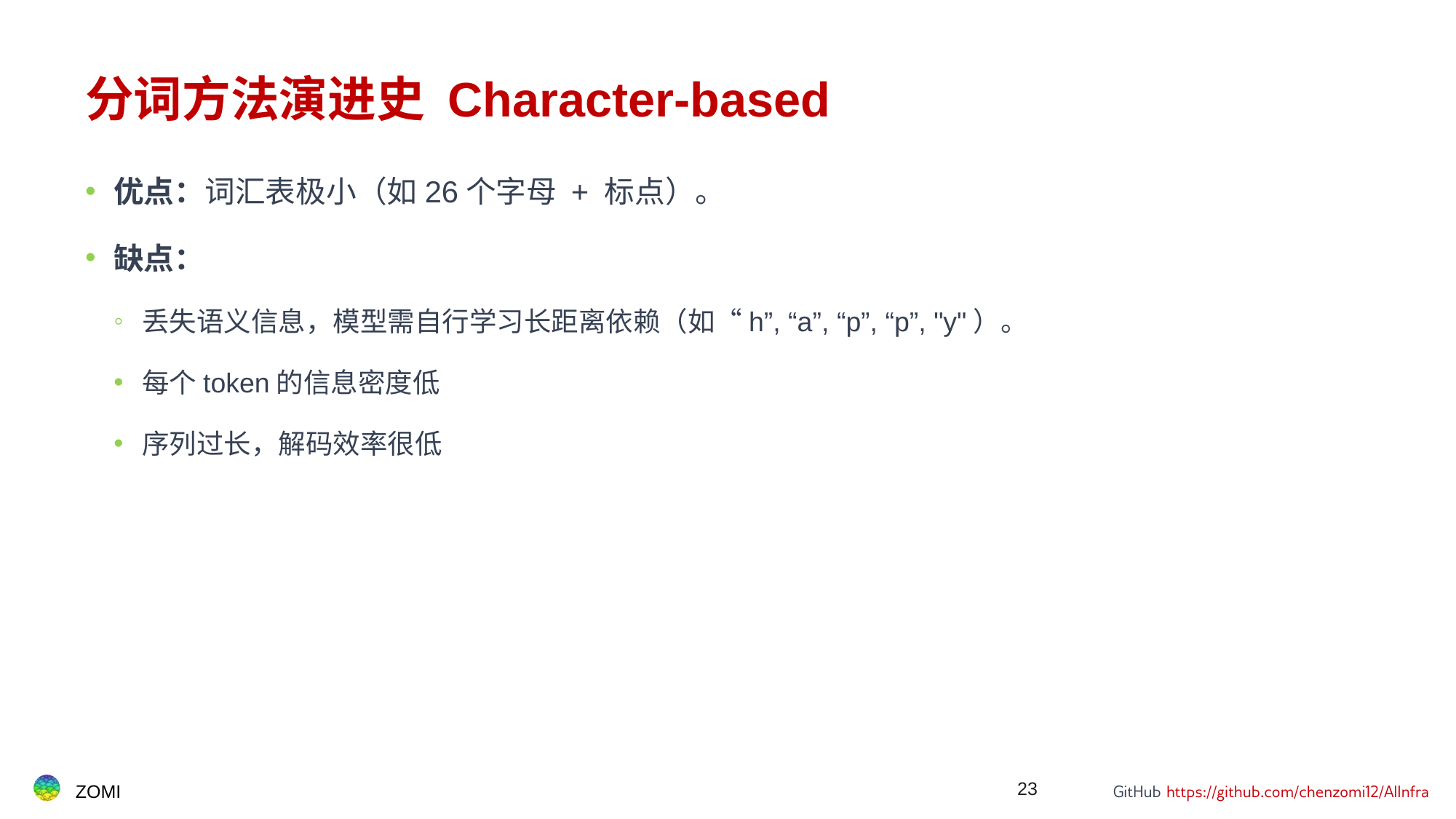

# 分词方法演进史 Character-based
优点：词汇表极小（如26个字母 + 标点）。
缺点：
丢失语义信息，模型需自行学习长距离依赖（如“h”, “a”, “p”, “p”, "y"）。
每个token的信息密度低
序列过长，解码效率很低